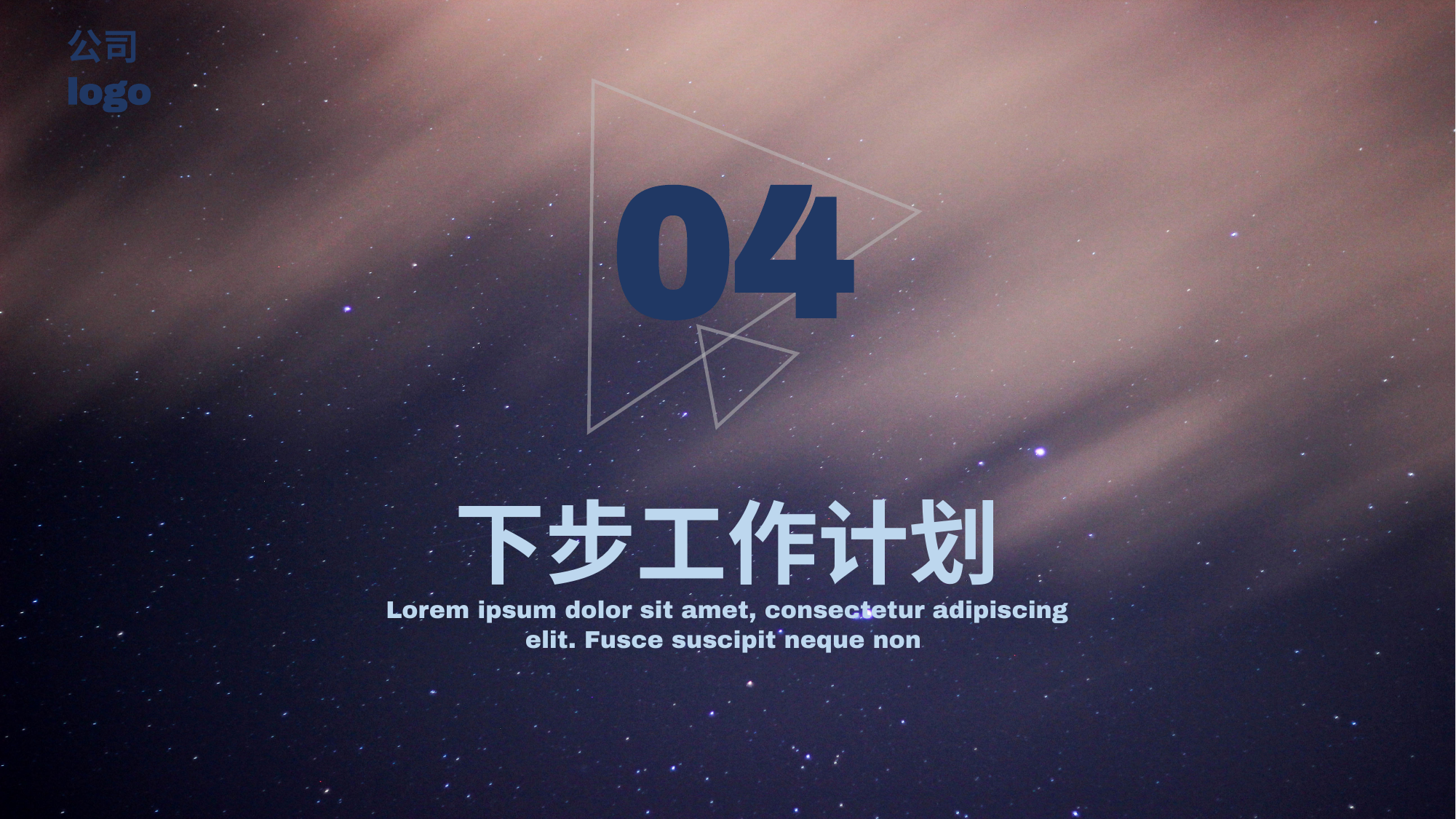

公司logo

04

下步工作计划

Lorem ipsum dolor sit amet, consectetur adipiscing elit. Fusce suscipit neque non